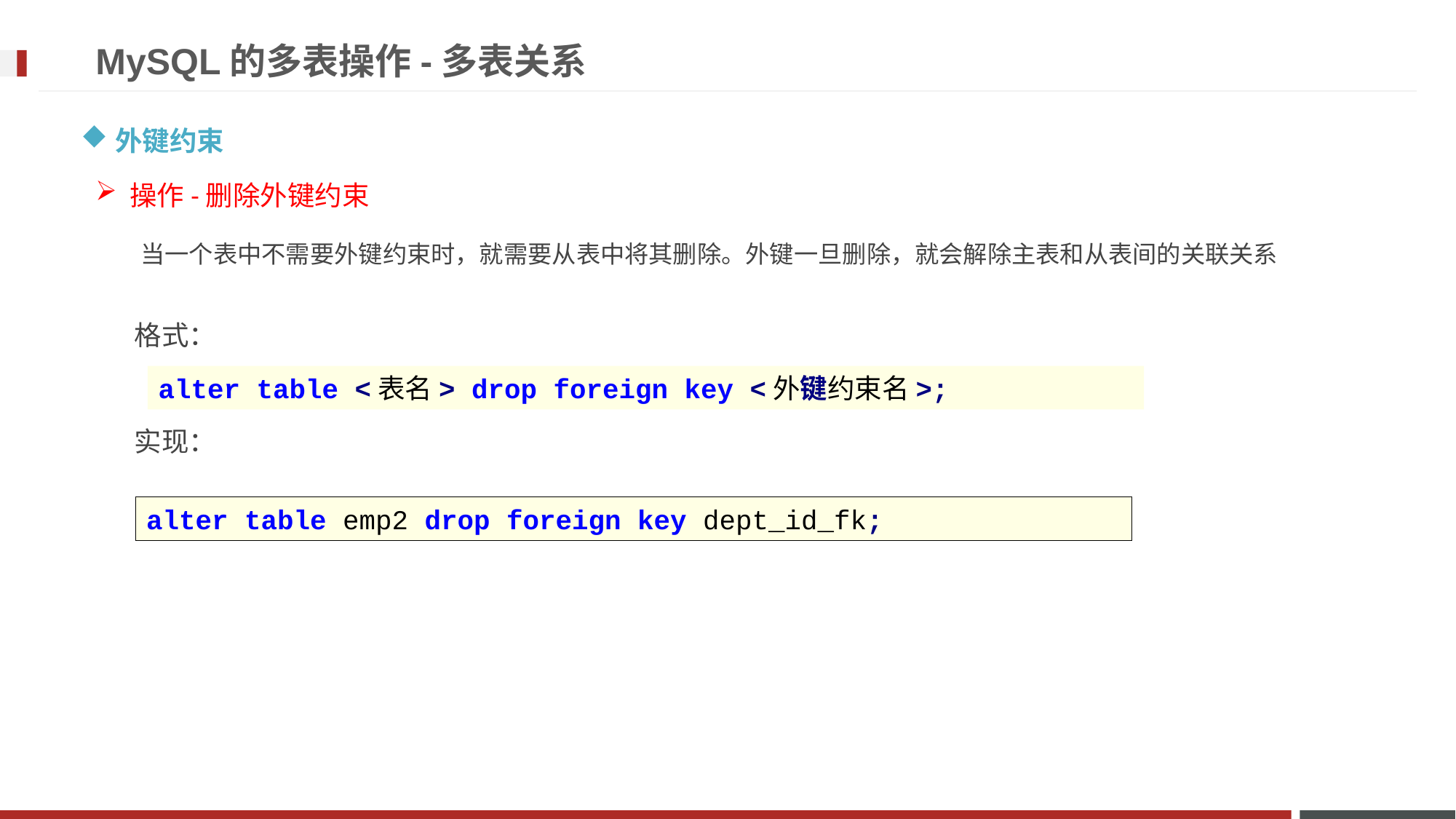

# MySQL的多表操作-多表关系
外键约束
操作-删除外键约束
当一个表中不需要外键约束时，就需要从表中将其删除。外键一旦删除，就会解除主表和从表间的关联关系
格式：
alter table <表名> drop foreign key <外键约束名>;
实现：
alter table emp2 drop foreign key dept_id_fk;